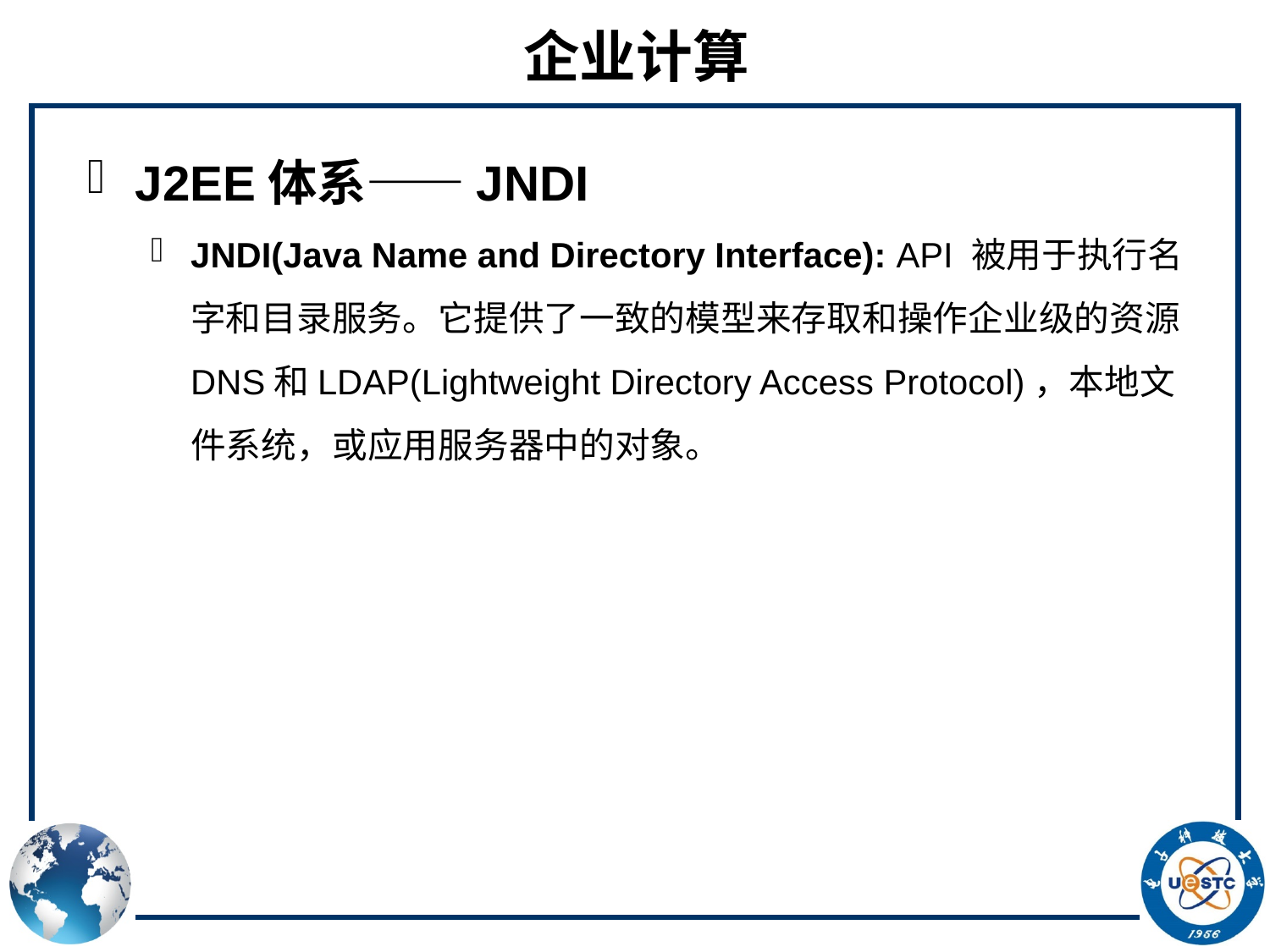

# 企业计算
J2EE体系——JNDI
JNDI(Java Name and Directory Interface): API 被用于执行名字和目录服务。它提供了一致的模型来存取和操作企业级的资源DNS和LDAP(Lightweight Directory Access Protocol)，本地文件系统，或应用服务器中的对象。